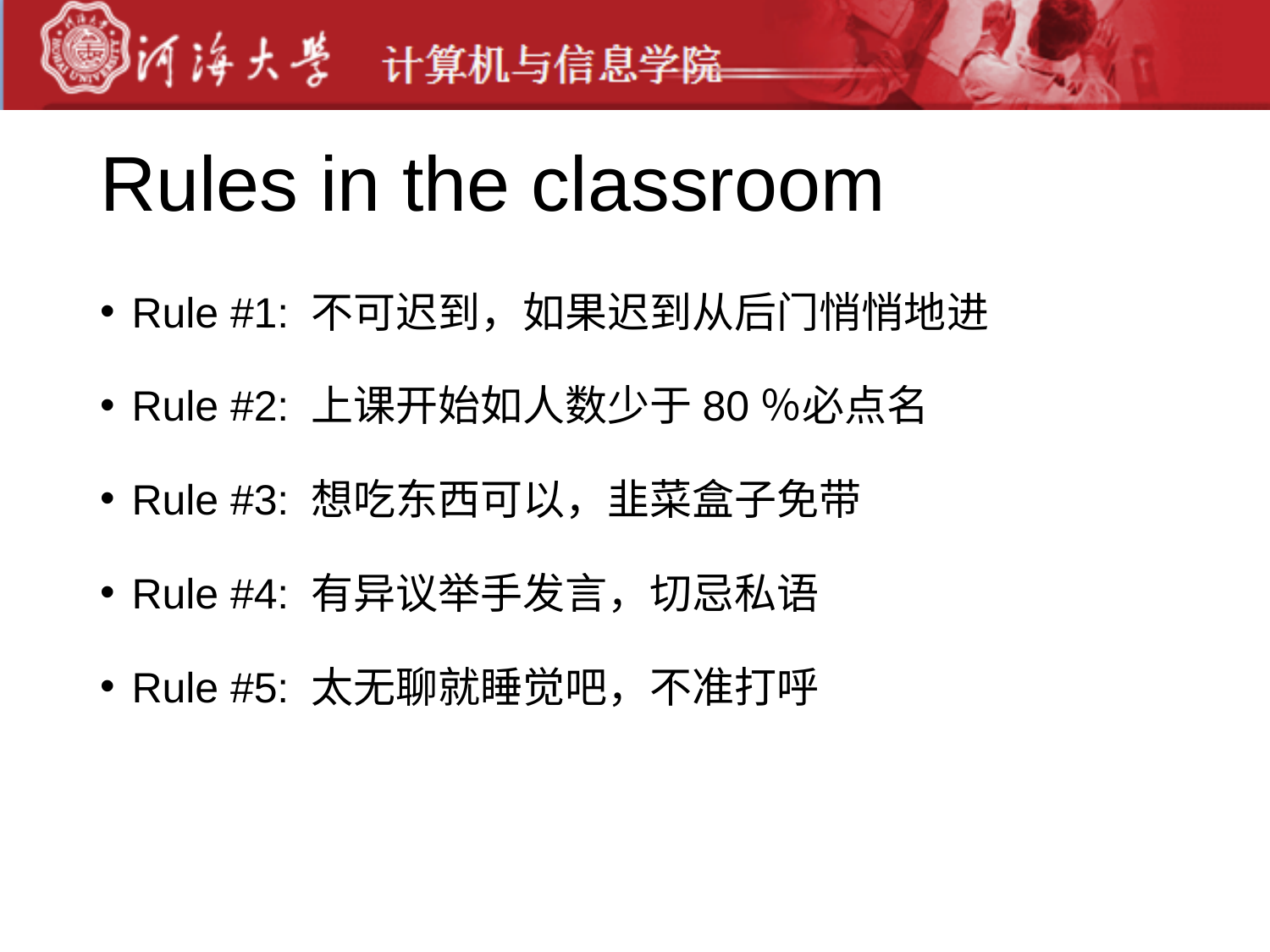

# Rules in the classroom
Rule #1: 不可迟到，如果迟到从后门悄悄地进
Rule #2: 上课开始如人数少于80％必点名
Rule #3: 想吃东西可以，韭菜盒子免带
Rule #4: 有异议举手发言，切忌私语
Rule #5: 太无聊就睡觉吧，不准打呼